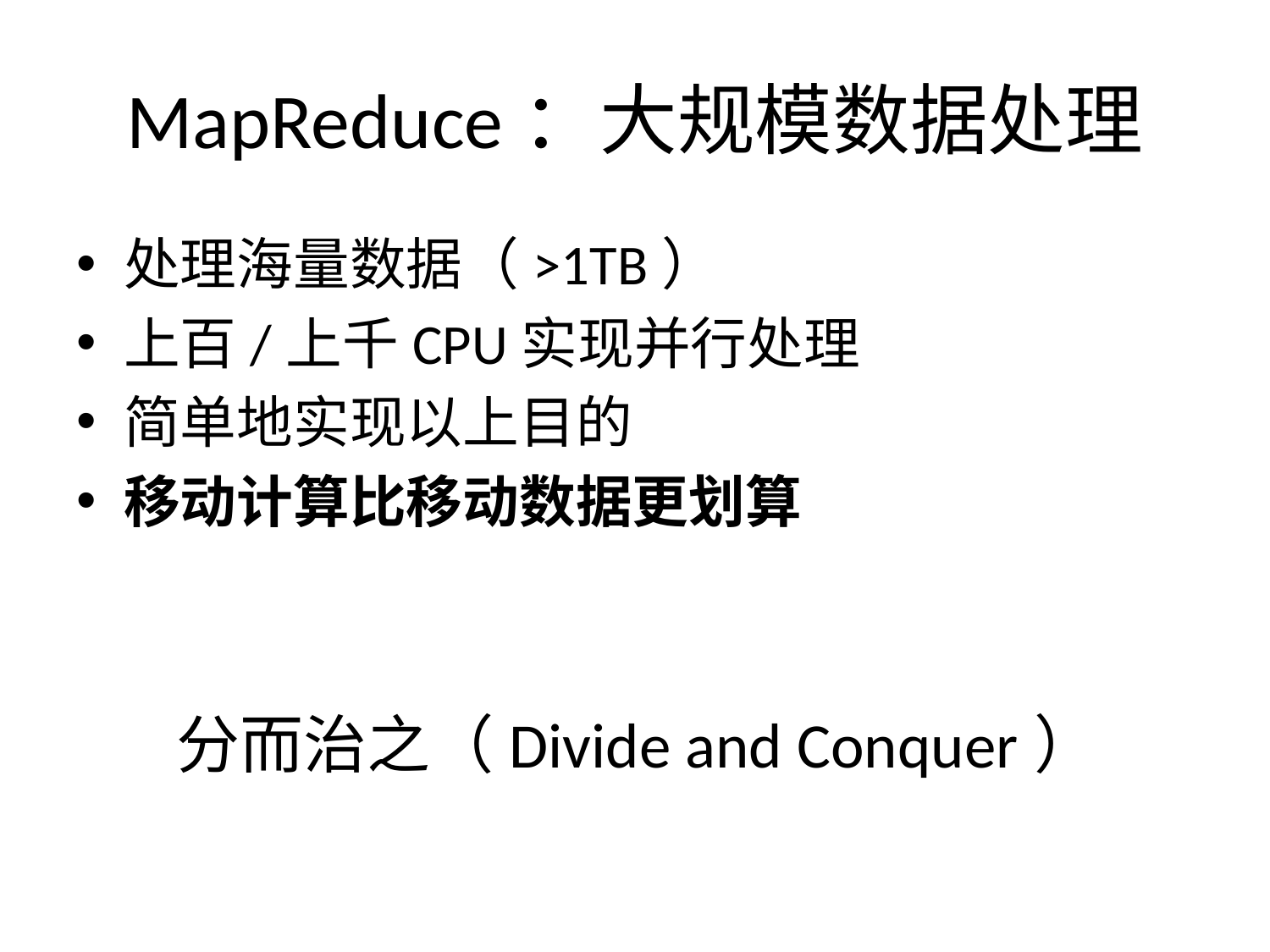

# MapReduce：大规模数据处理
处理海量数据（>1TB）
上百/上千CPU实现并行处理
简单地实现以上目的
移动计算比移动数据更划算

      分而治之（Divide and Conquer）